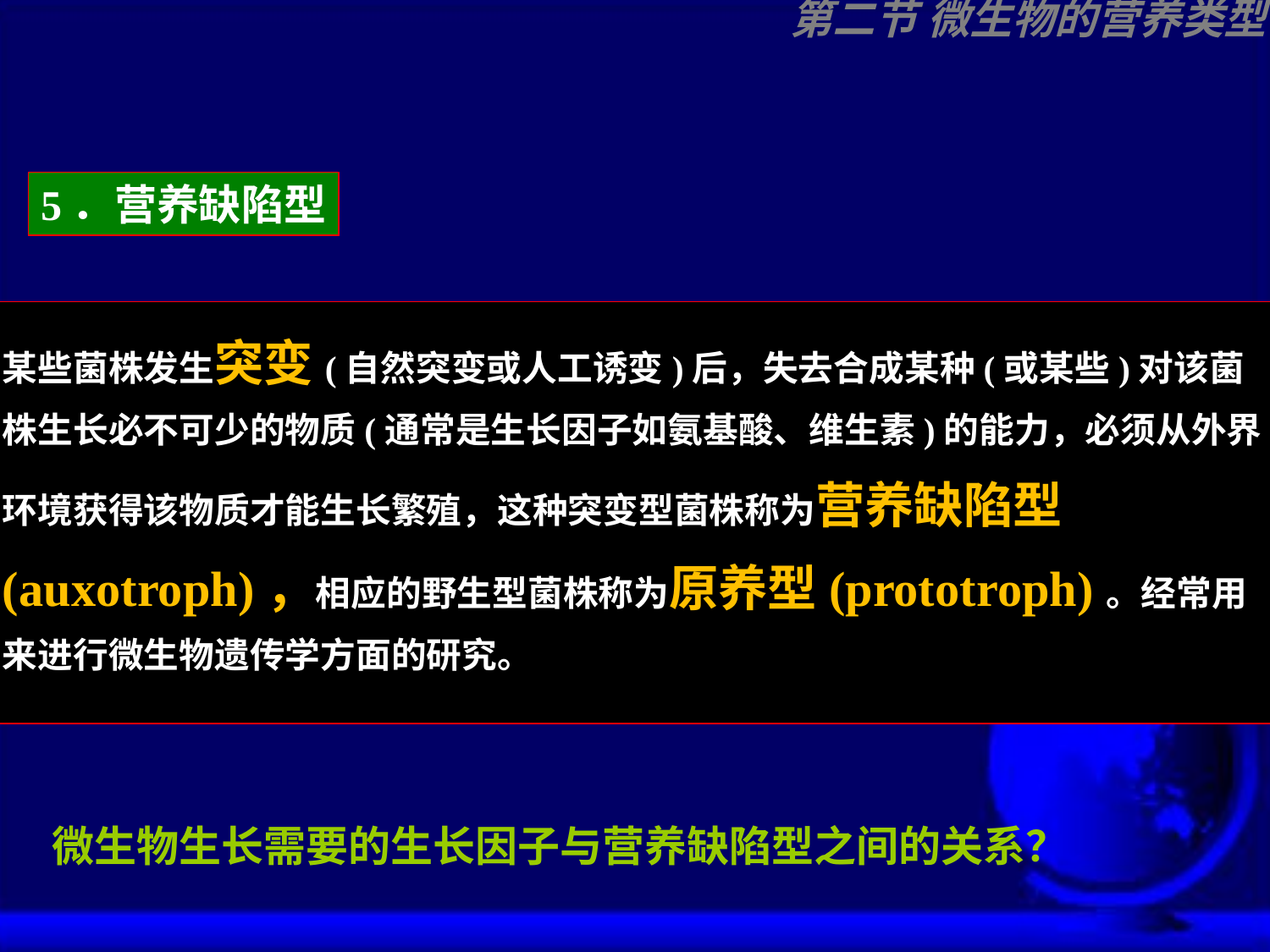

第二节 微生物的营养类型
5．营养缺陷型
某些菌株发生突变(自然突变或人工诱变)后，失去合成某种(或某些)对该菌株生长必不可少的物质(通常是生长因子如氨基酸、维生素)的能力，必须从外界环境获得该物质才能生长繁殖，这种突变型菌株称为营养缺陷型(auxotroph)，相应的野生型菌株称为原养型(prototroph)。经常用来进行微生物遗传学方面的研究。

微生物生长需要的生长因子与营养缺陷型之间的关系？